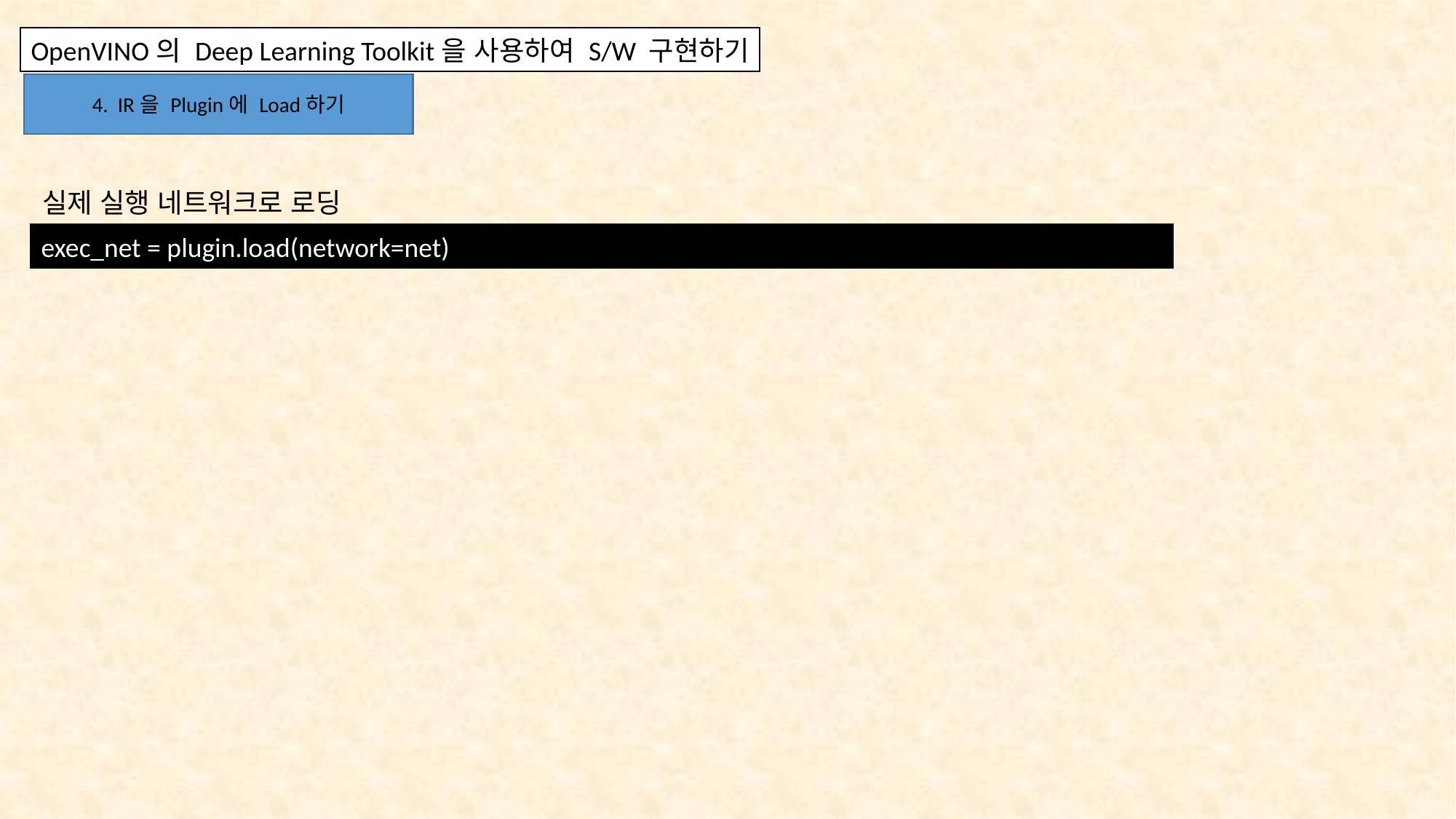

OpenVINO의 Deep Learning Toolkit을 사용하여 S/W 구현하기
4.  IR을 Plugin에 Load하기
실제 실행 네트워크로 로딩
exec_net = plugin.load(network=net)